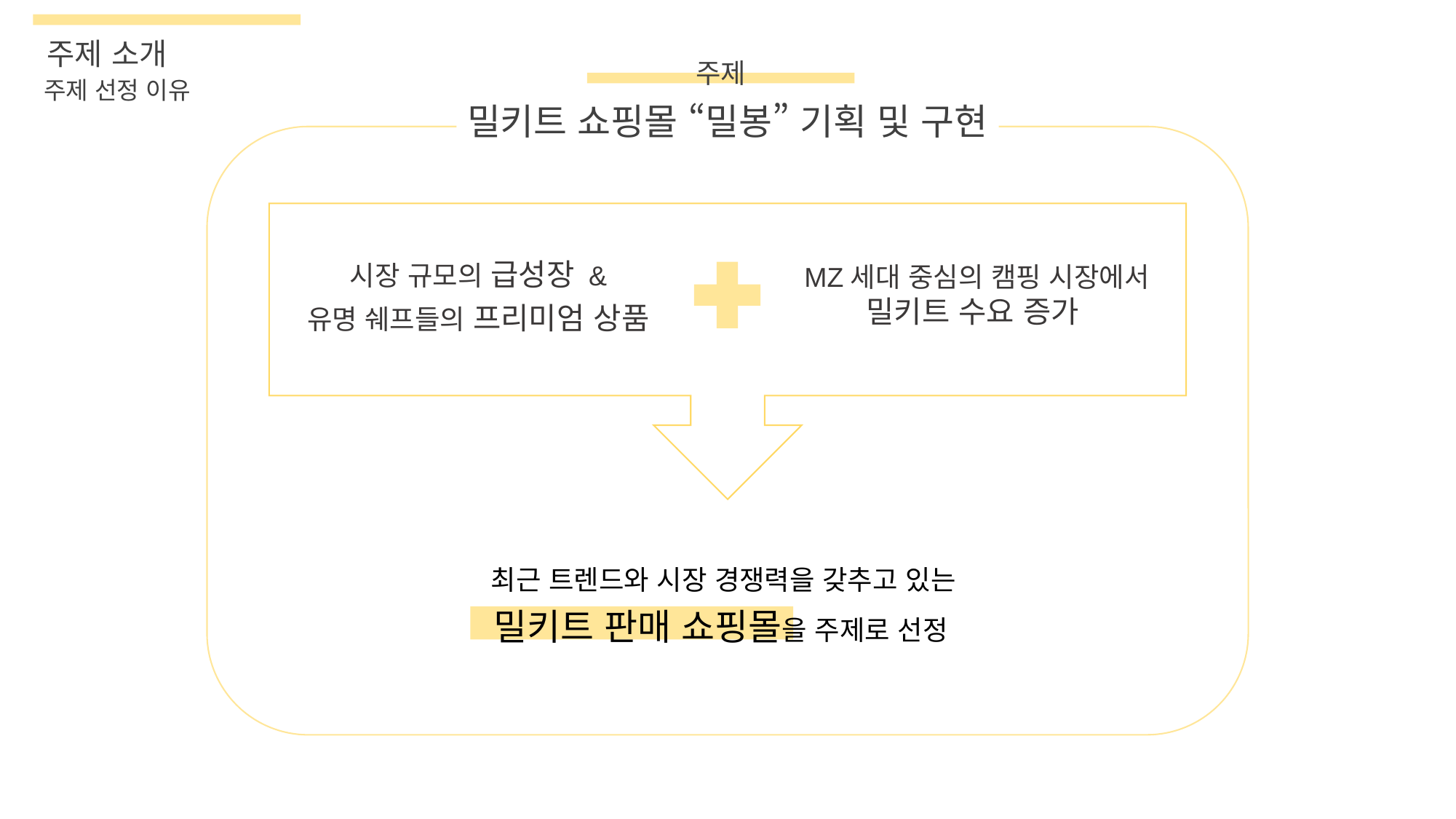

주제 소개

주제
주제 선정 이유

밀키트 쇼핑몰 “밀봉” 기획 및 구현

시장 규모의 급성장 &
유명 쉐프들의 프리미엄 상품

MZ세대 중심의 캠핑 시장에서
밀키트 수요 증가
 최근 트렌드와 시장 경쟁력을 갖추고 있는
밀키트 판매 쇼핑몰을 주제로 선정